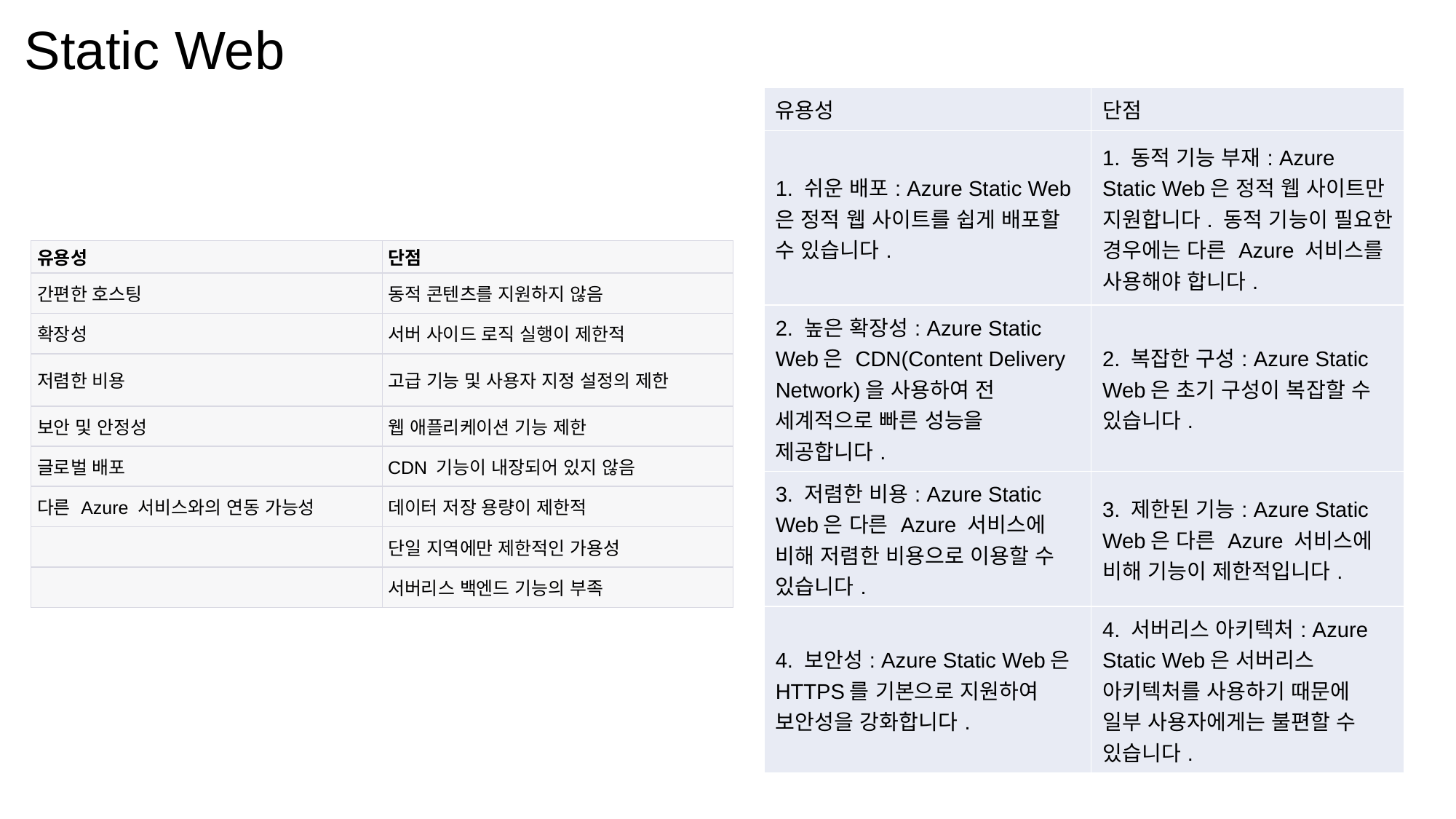

Static Web
| 유용성 | 단점 |
| --- | --- |
| 1. 쉬운 배포: Azure Static Web은 정적 웹 사이트를 쉽게 배포할 수 있습니다. | 1. 동적 기능 부재: Azure Static Web은 정적 웹 사이트만 지원합니다. 동적 기능이 필요한 경우에는 다른 Azure 서비스를 사용해야 합니다. |
| 2. 높은 확장성: Azure Static Web은 CDN(Content Delivery Network)을 사용하여 전 세계적으로 빠른 성능을 제공합니다. | 2. 복잡한 구성: Azure Static Web은 초기 구성이 복잡할 수 있습니다. |
| 3. 저렴한 비용: Azure Static Web은 다른 Azure 서비스에 비해 저렴한 비용으로 이용할 수 있습니다. | 3. 제한된 기능: Azure Static Web은 다른 Azure 서비스에 비해 기능이 제한적입니다. |
| 4. 보안성: Azure Static Web은 HTTPS를 기본으로 지원하여 보안성을 강화합니다. | 4. 서버리스 아키텍처: Azure Static Web은 서버리스 아키텍처를 사용하기 때문에 일부 사용자에게는 불편할 수 있습니다. |
| 유용성 | 단점 |
| --- | --- |
| 간편한 호스팅 | 동적 콘텐츠를 지원하지 않음 |
| 확장성 | 서버 사이드 로직 실행이 제한적 |
| 저렴한 비용 | 고급 기능 및 사용자 지정 설정의 제한 |
| 보안 및 안정성 | 웹 애플리케이션 기능 제한 |
| 글로벌 배포 | CDN 기능이 내장되어 있지 않음 |
| 다른 Azure 서비스와의 연동 가능성 | 데이터 저장 용량이 제한적 |
|  | 단일 지역에만 제한적인 가용성 |
|  | 서버리스 백엔드 기능의 부족 |